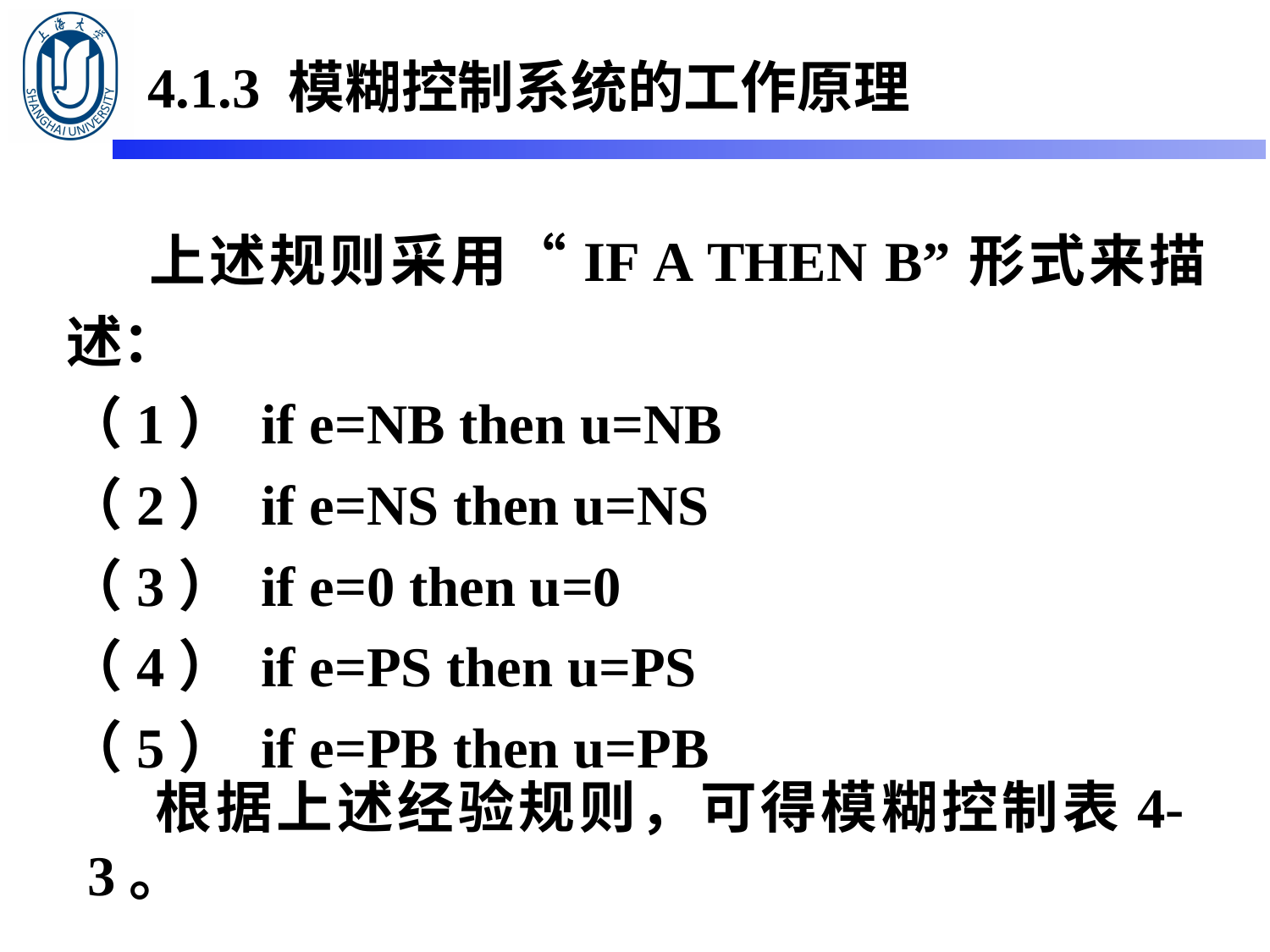

4.1.3 模糊控制系统的工作原理
    上述规则采用“IF A THEN B”形式来描述：
（1） if e=NB then u=NB
（2） if e=NS then u=NS
（3） if e=0 then u=0
（4） if e=PS then u=PS
（5） if e=PB then u=PB
   根据上述经验规则，可得模糊控制表4-3。